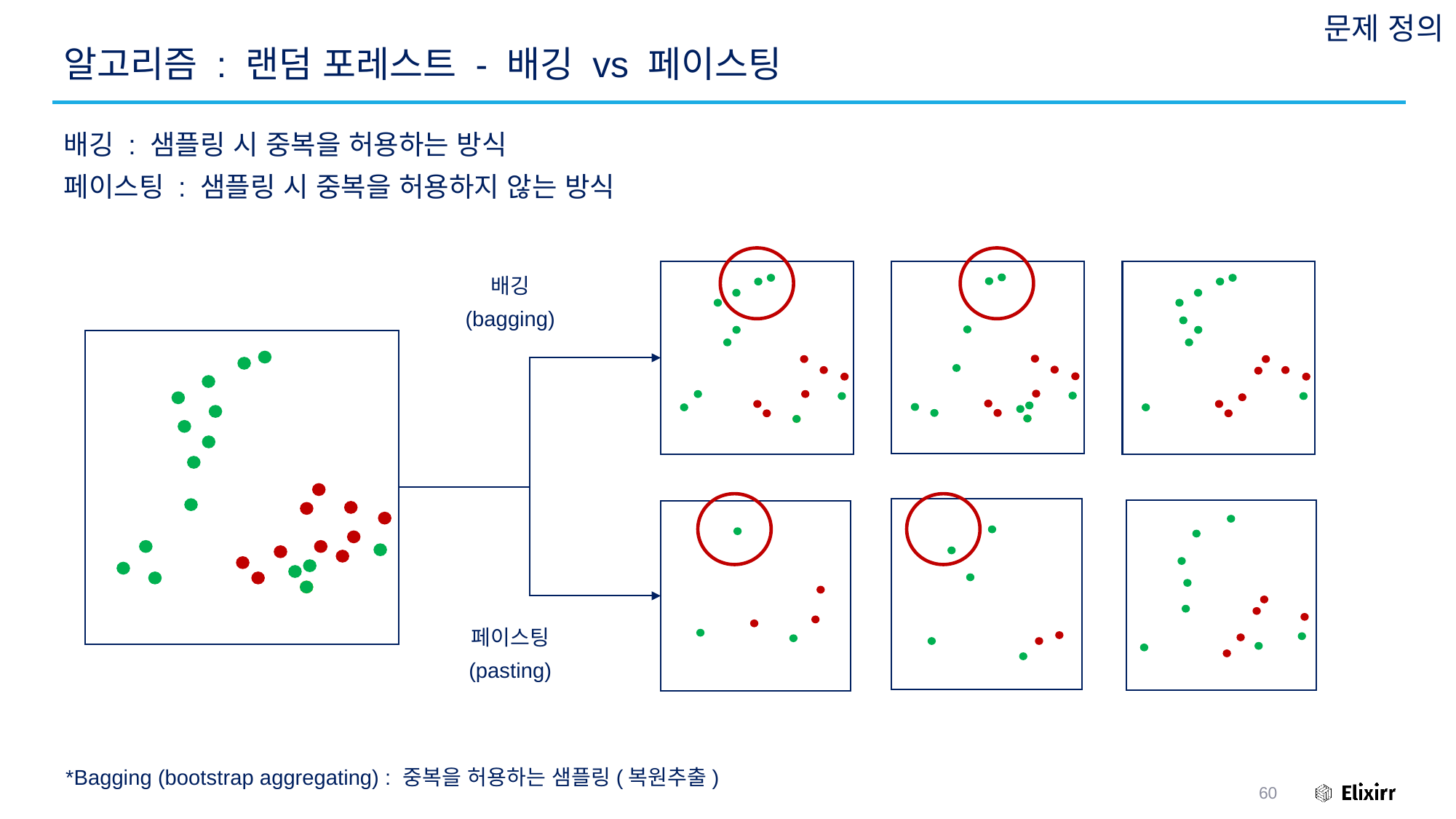

문제 정의
# 알고리즘 : 랜덤 포레스트 - 배깅 vs 페이스팅
배깅 : 샘플링 시 중복을 허용하는 방식
페이스팅 : 샘플링 시 중복을 허용하지 않는 방식

배깅 (bagging)

페이스팅 (pasting)

*Bagging (bootstrap aggregating) : 중복을 허용하는 샘플링(복원추출)
60